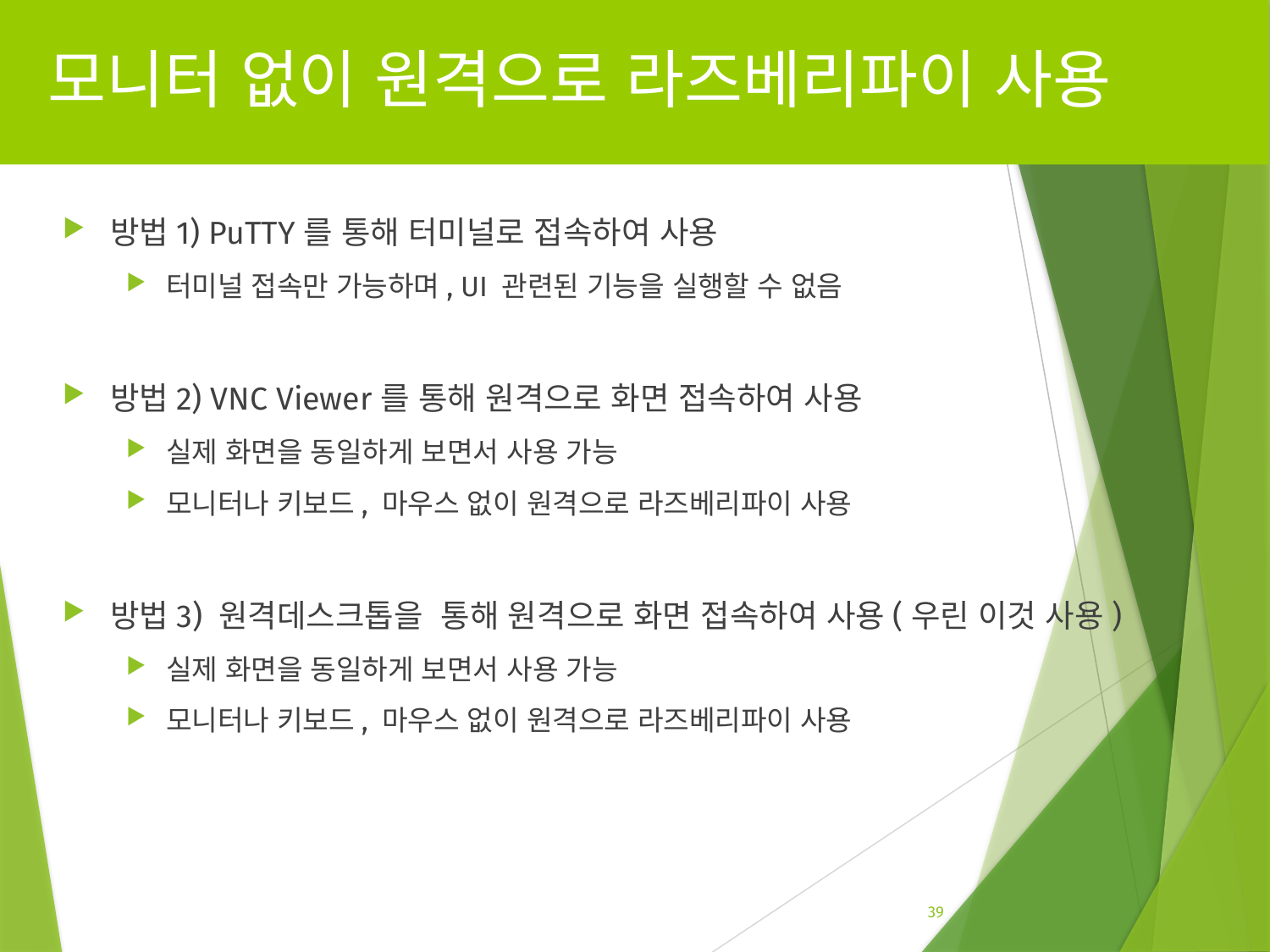

# 모니터 없이 원격으로 라즈베리파이 사용
방법1) PuTTY를 통해 터미널로 접속하여 사용
터미널 접속만 가능하며, UI 관련된 기능을 실행할 수 없음

방법2) VNC Viewer를 통해 원격으로 화면 접속하여 사용
실제 화면을 동일하게 보면서 사용 가능
모니터나 키보드, 마우스 없이 원격으로 라즈베리파이 사용

방법3) 원격데스크톱을  통해 원격으로 화면 접속하여 사용(우린 이것 사용)
실제 화면을 동일하게 보면서 사용 가능
모니터나 키보드, 마우스 없이 원격으로 라즈베리파이 사용

39